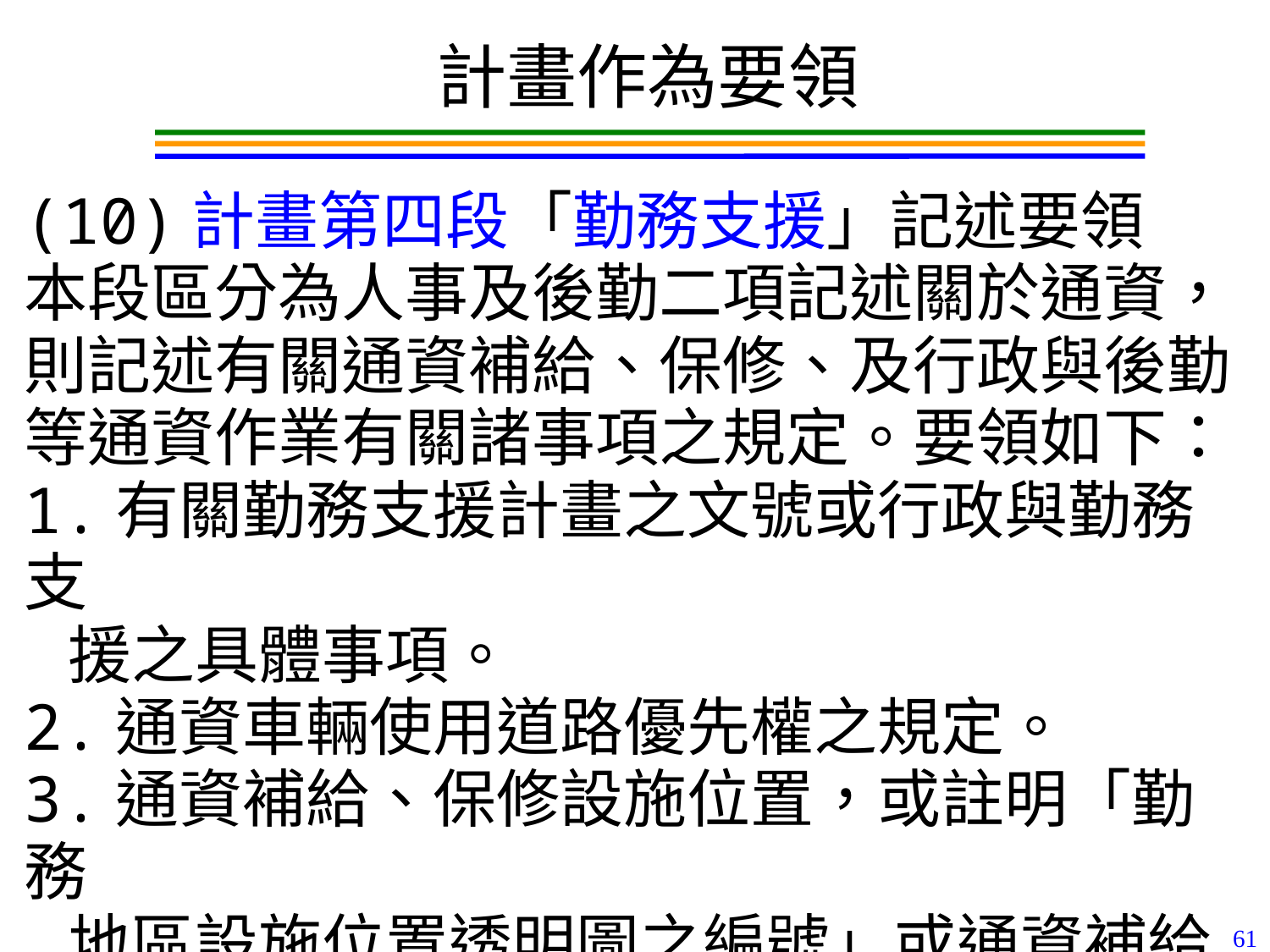

計畫作為要領
(10)計畫第四段「勤務支援」記述要領
本段區分為人事及後勤二項記述關於通資，則記述有關通資補給、保修、及行政與後勤等通資作業有關諸事項之規定。要領如下：
1.有關勤務支援計畫之文號或行政與勤務支
  援之具體事項。
2.通資車輛使用道路優先權之規定。
3.通資補給、保修設施位置，或註明「勤務
  地區設施位置透明圖之編號」或通資補給
  、保修之規定、照相勤務設施位置與規定
61